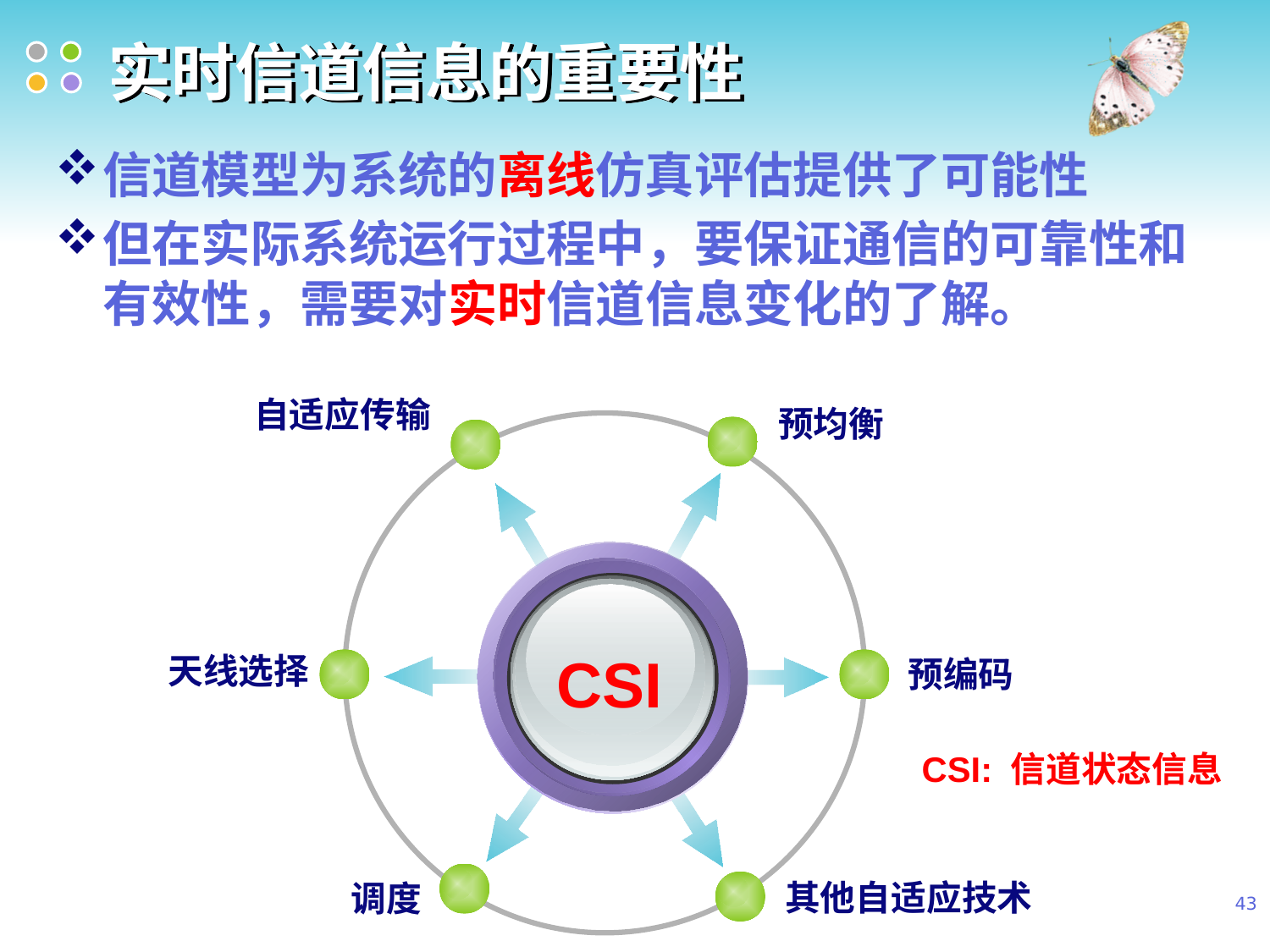

# 实时信道信息的重要性
信道模型为系统的离线仿真评估提供了可能性
但在实际系统运行过程中，要保证通信的可靠性和有效性，需要对实时信道信息变化的了解。

自适应传输
预均衡

CSI
天线选择
预编码

CSI: 信道状态信息

其他自适应技术
调度

43